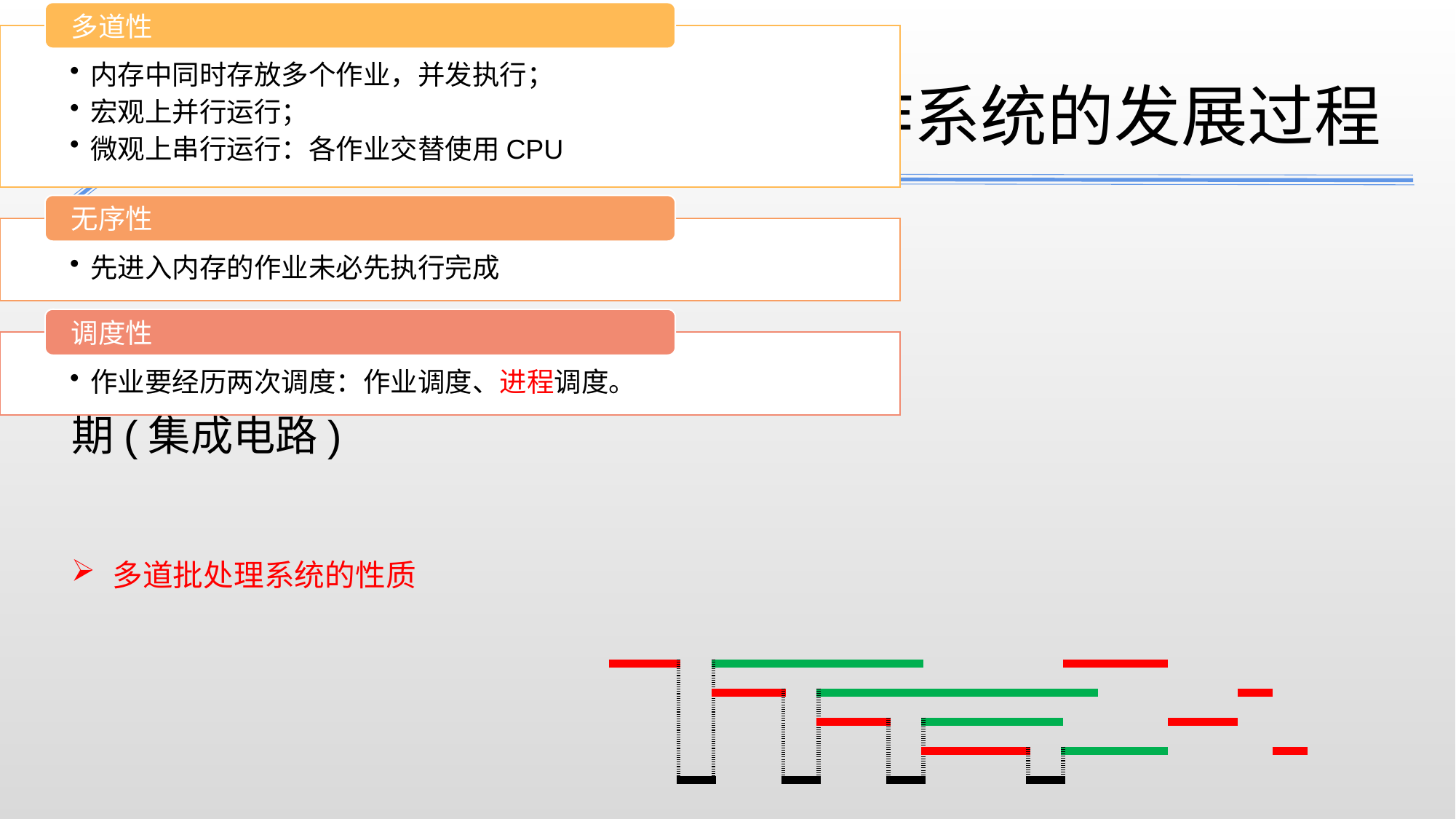

操作系统的基本概念：操作系统的发展过程
内存中同时存放多个作业，并发执行；
宏观上并行运行；
微观上串行运行：各作业交替使用CPU
多道性
先进入内存的作业未必先执行完成
无序性
作业要经历两次调度：作业调度、进程调度。
调度性
阶段3：
多道批处理系统
60年代中到70年代中期(集成电路)
多道批处理系统的性质
|  |  |  |  |  |  |  |  |  |  |  |  |  |  |  |  |  |  |  |  |
| --- | --- | --- | --- | --- | --- | --- | --- | --- | --- | --- | --- | --- | --- | --- | --- | --- | --- | --- | --- |
|  |  |  |  |  |  |  |  |  |  |  |  |  |  |  |  |  |  |  |  |
|  |  |  |  |  |  |  |  |  |  |  |  |  |  |  |  |  |  |  |  |
|  |  |  |  |  |  |  |  |  |  |  |  |  |  |  |  |  |  |  |  |